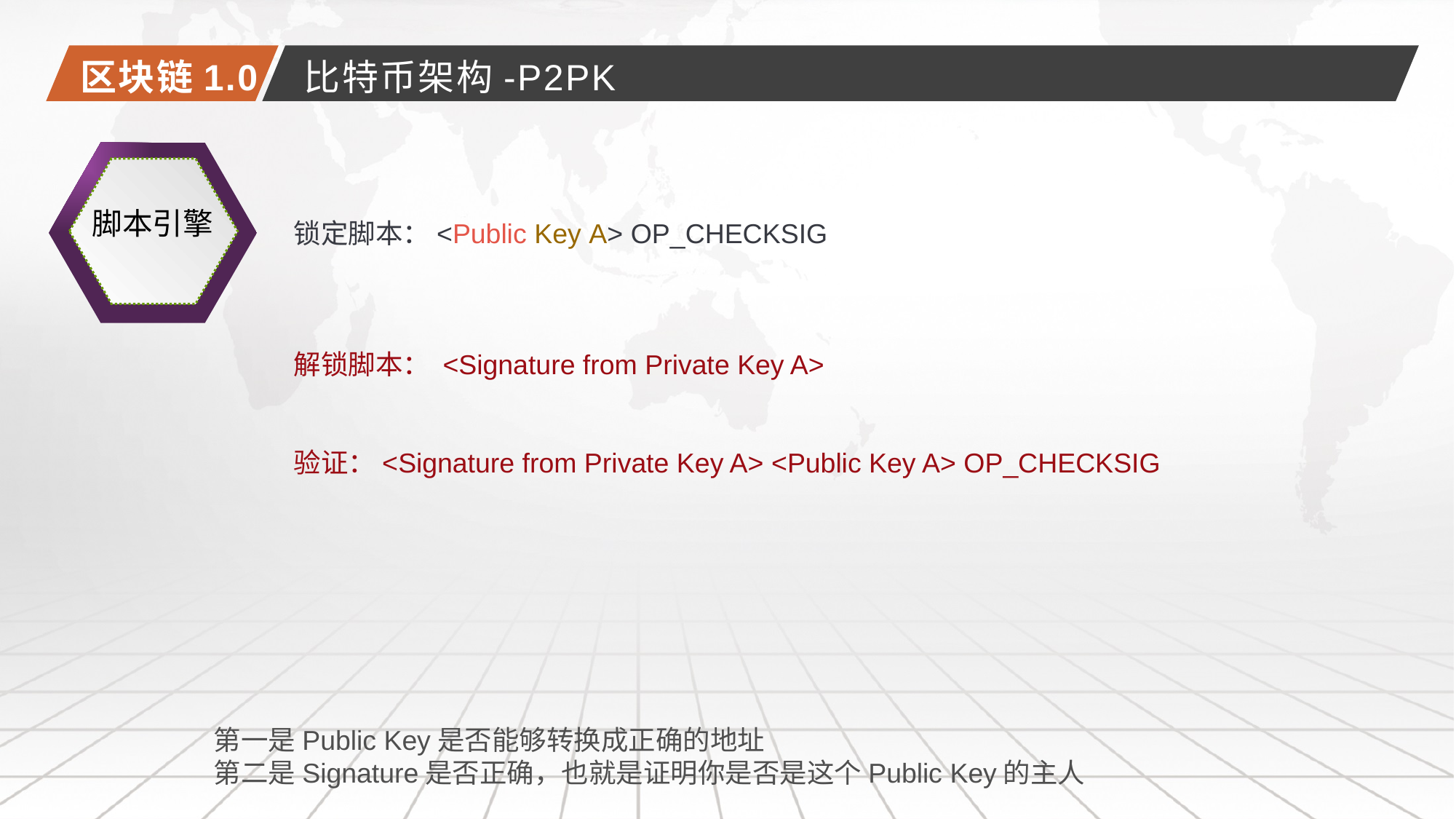

区块链1.0
比特币架构-P2PK

脚本引擎
锁定脚本：<Public Key A> OP_CHECKSIG

解锁脚本： <Signature from Private Key A>

验证：<Signature from Private Key A> <Public Key A> OP_CHECKSIG
第一是Public Key是否能够转换成正确的地址
第二是Signature是否正确，也就是证明你是否是这个Public Key的主人